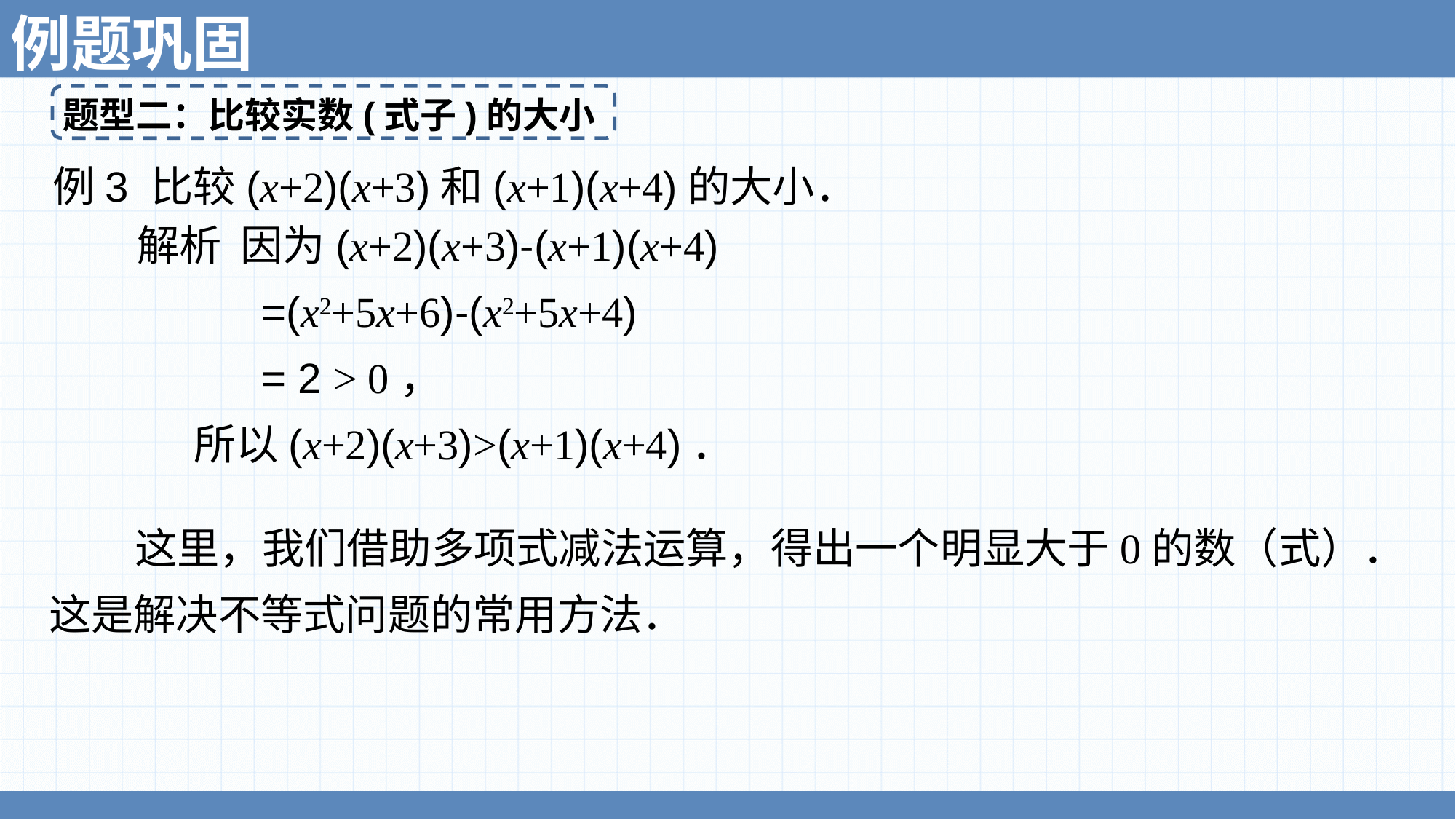

例题巩固

题型二：比较实数(式子)的大小
例3 比较(x+2)(x+3)和(x+1)(x+4)的大小．
  解析  因为(x+2)(x+3)-(x+1)(x+4)
             =(x2+5x+6)-(x2+5x+4)
             = 2 > 0，
        所以(x+2)(x+3)>(x+1)(x+4)．
        这里，我们借助多项式减法运算，得出一个明显大于0的数（式）．
这是解决不等式问题的常用方法．